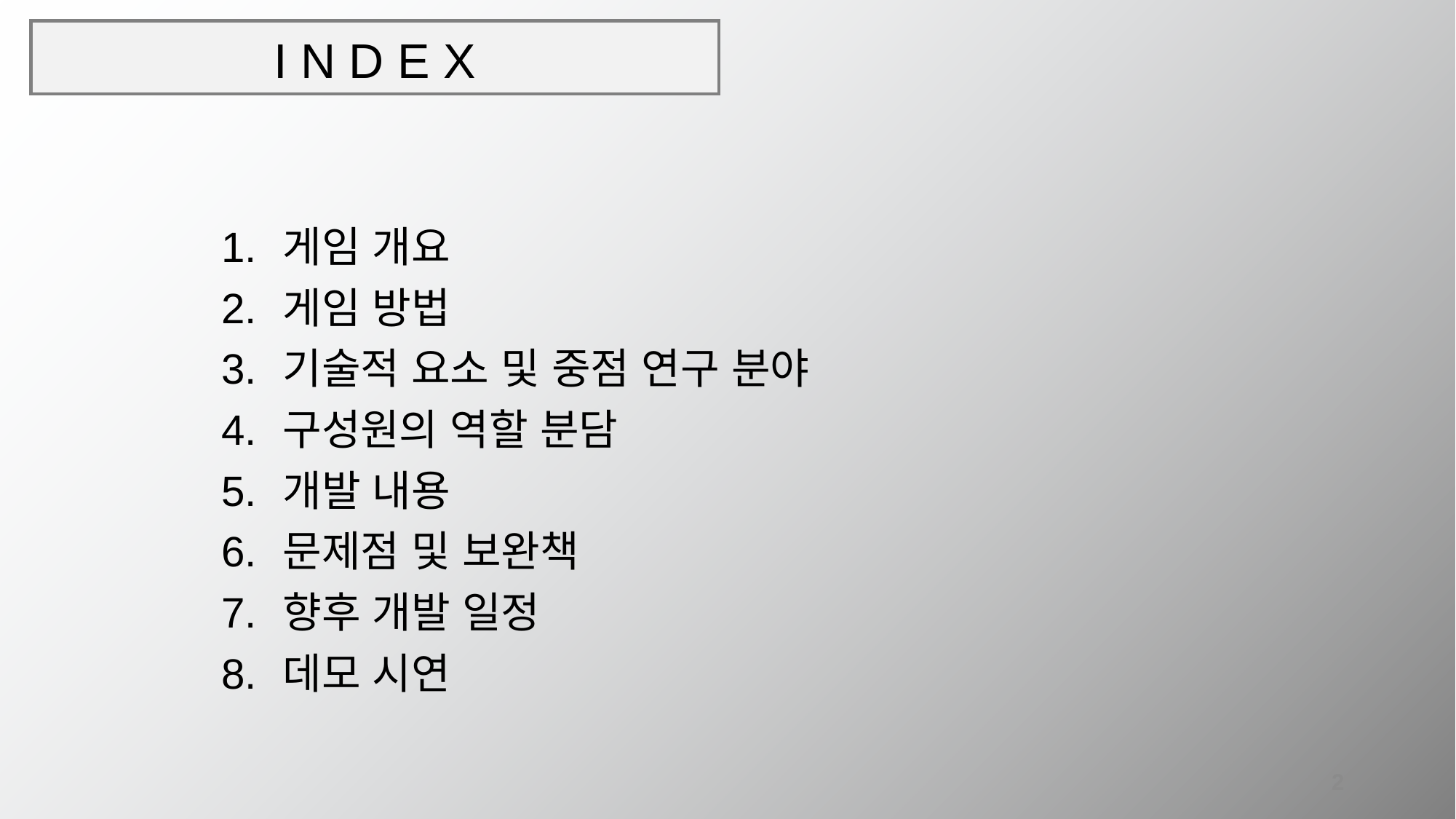

# I N D E X
게임 개요
게임 방법
기술적 요소 및 중점 연구 분야
구성원의 역할 분담
개발 내용
문제점 및 보완책
향후 개발 일정
데모 시연
2